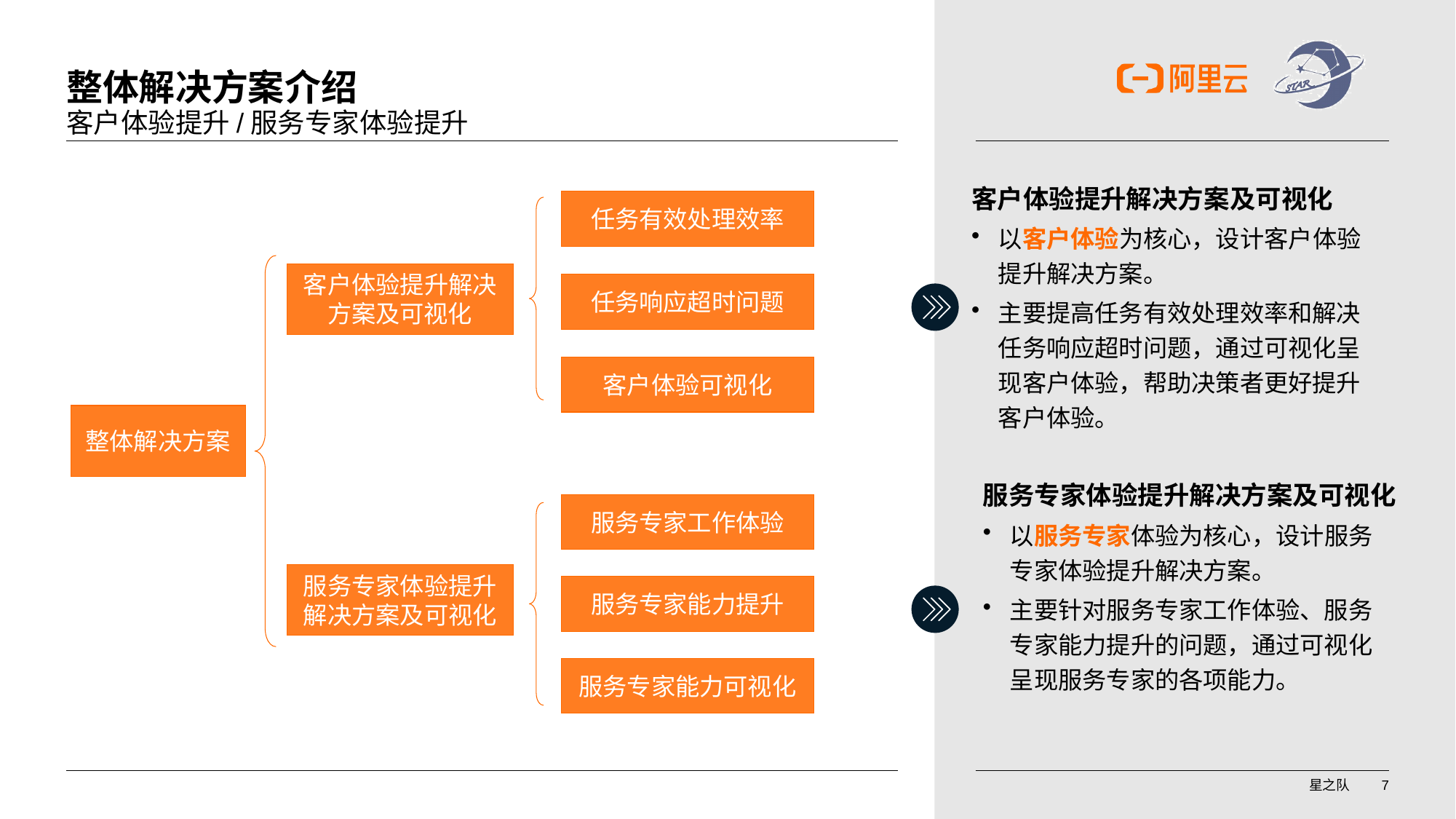

# 整体解决方案介绍
客户体验提升/服务专家体验提升
客户体验提升解决方案及可视化
以客户体验为核心，设计客户体验提升解决方案。
主要提高任务有效处理效率和解决任务响应超时问题，通过可视化呈现客户体验，帮助决策者更好提升客户体验。
任务有效处理效率

客户体验提升解决方案及可视化
任务响应超时问题
客户体验可视化
整体解决方案
服务专家工作体验

服务专家体验提升解决方案及可视化
服务专家能力提升
服务专家能力可视化

服务专家体验提升解决方案及可视化
以服务专家体验为核心，设计服务专家体验提升解决方案。
主要针对服务专家工作体验、服务专家能力提升的问题，通过可视化呈现服务专家的各项能力。